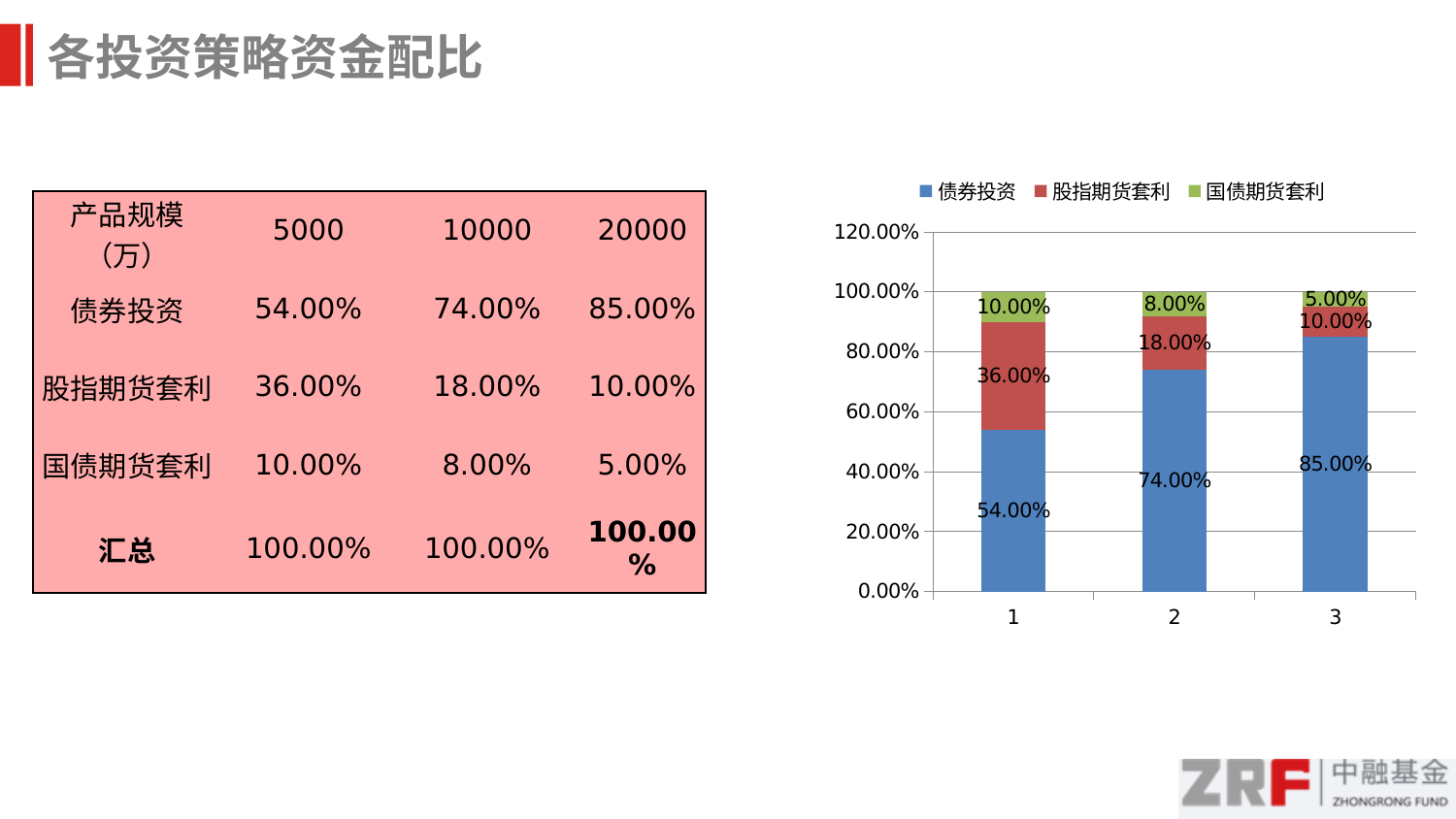

各投资策略资金配比

### Chart

| Category | 债券投资  | 股指期货套利  | 国债期货套利  |
|---|---|---|---|
| 产品规模（万） | 5000 | 10000 | 20000 |
| --- | --- | --- | --- |
| 债券投资 | 54.00% | 74.00% | 85.00% |
| 股指期货套利 | 36.00% | 18.00% | 10.00% |
| 国债期货套利 | 10.00% | 8.00% | 5.00% |
| 汇总 | 100.00% | 100.00% | 100.00% |